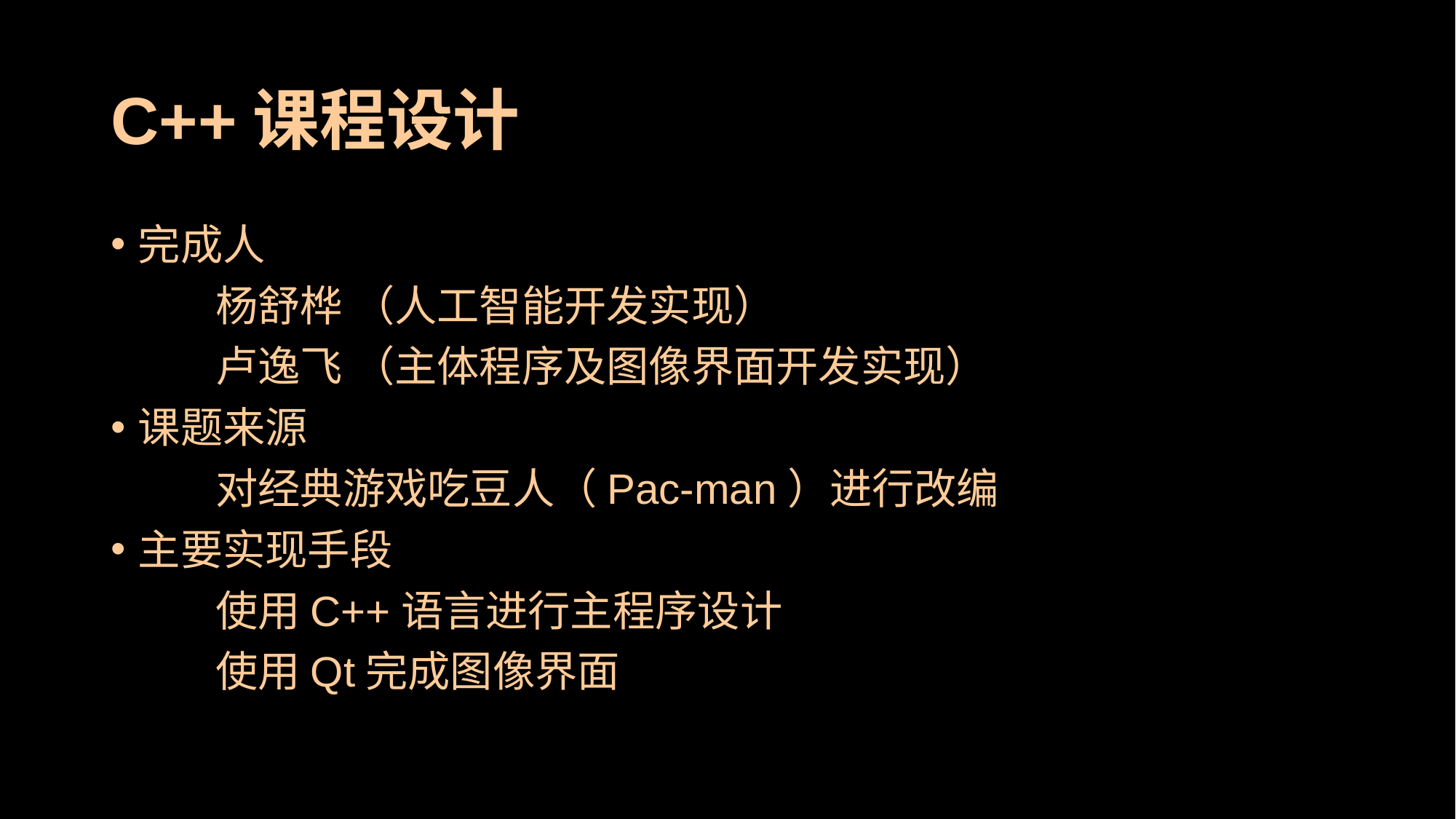

# C++课程设计
完成人
          杨舒桦 （人工智能开发实现）
          卢逸飞 （主体程序及图像界面开发实现）
课题来源
          对经典游戏吃豆人（Pac-man）进行改编
主要实现手段
          使用C++语言进行主程序设计
          使用Qt完成图像界面